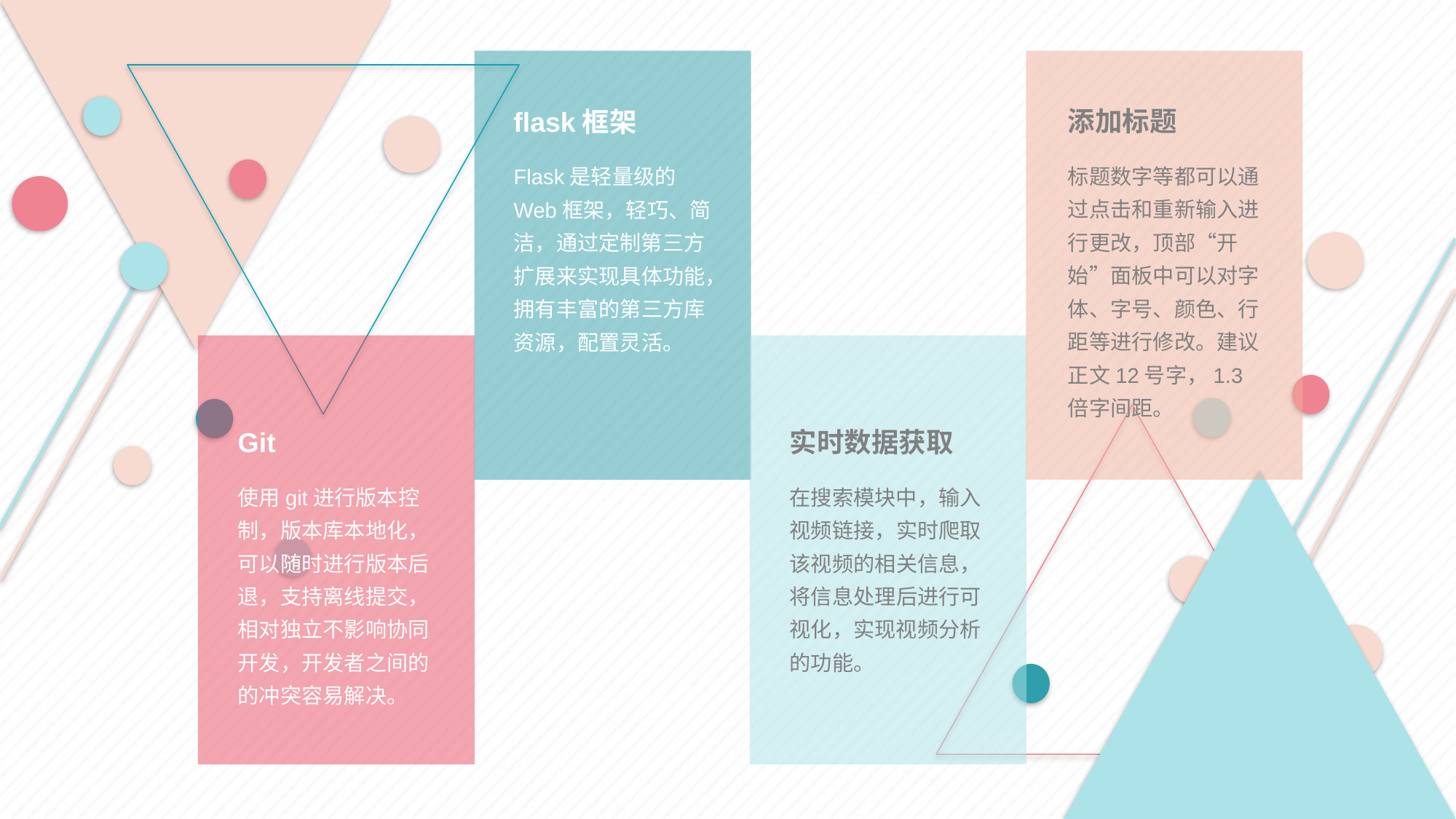

添加标题
flask框架

标题数字等都可以通过点击和重新输入进行更改，顶部“开始”面板中可以对字体、字号、颜色、行距等进行修改。建议正文12号字，1.3倍字间距。
Flask是轻量级的Web框架，轻巧、简洁，通过定制第三方扩展来实现具体功能，拥有丰富的第三方库资源，配置灵活。

实时数据获取
Git

在搜索模块中，输入视频链接，实时爬取该视频的相关信息，将信息处理后进行可视化，实现视频分析的功能。
使用git进行版本控制，版本库本地化，可以随时进行版本后退，支持离线提交，相对独立不影响协同开发，开发者之间的的冲突容易解决。